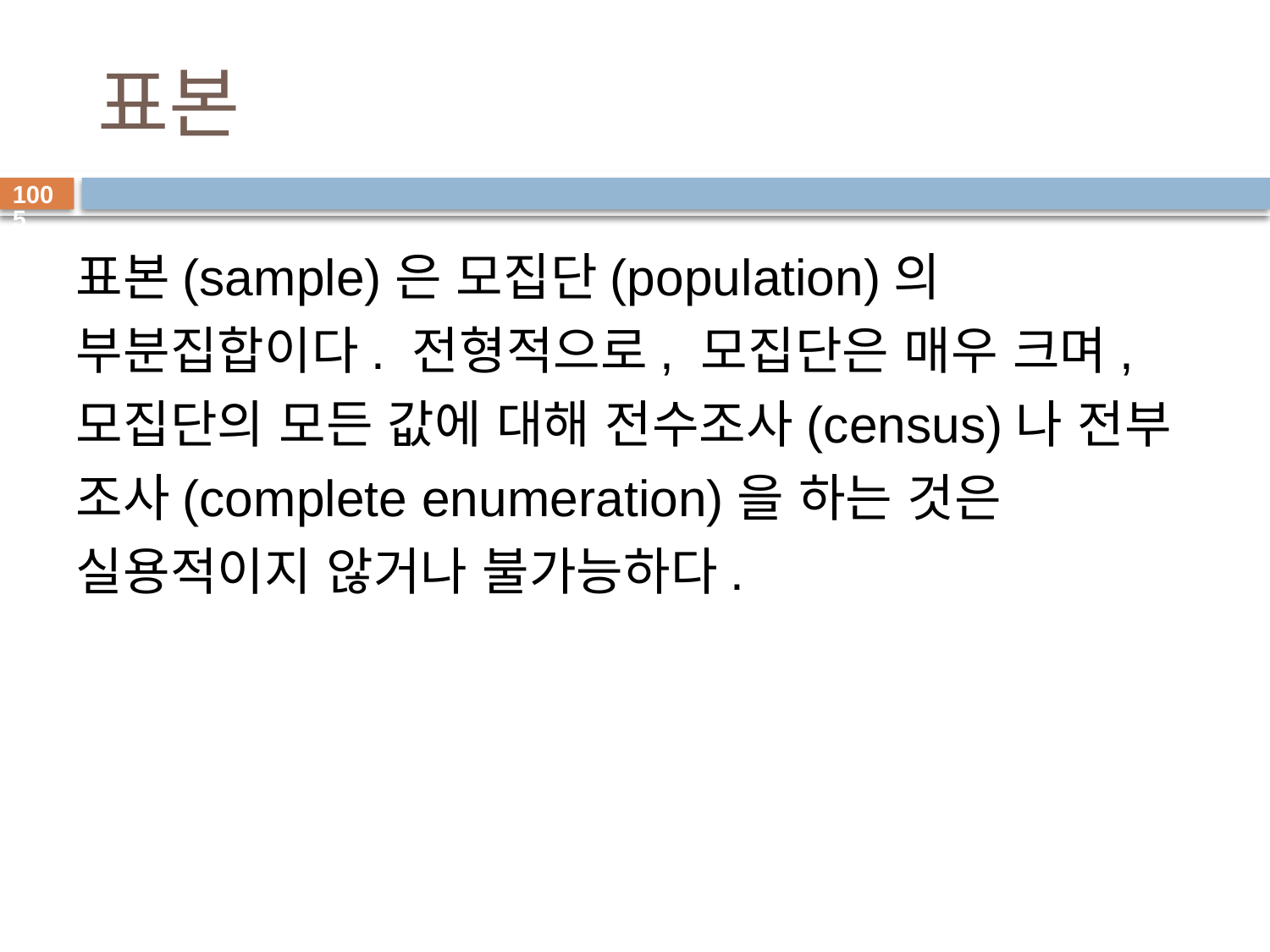

# 표본
1005
표본(sample)은 모집단(population)의 부분집합이다. 전형적으로, 모집단은 매우 크며, 모집단의 모든 값에 대해 전수조사(census)나 전부 조사(complete enumeration)을 하는 것은 실용적이지 않거나 불가능하다.